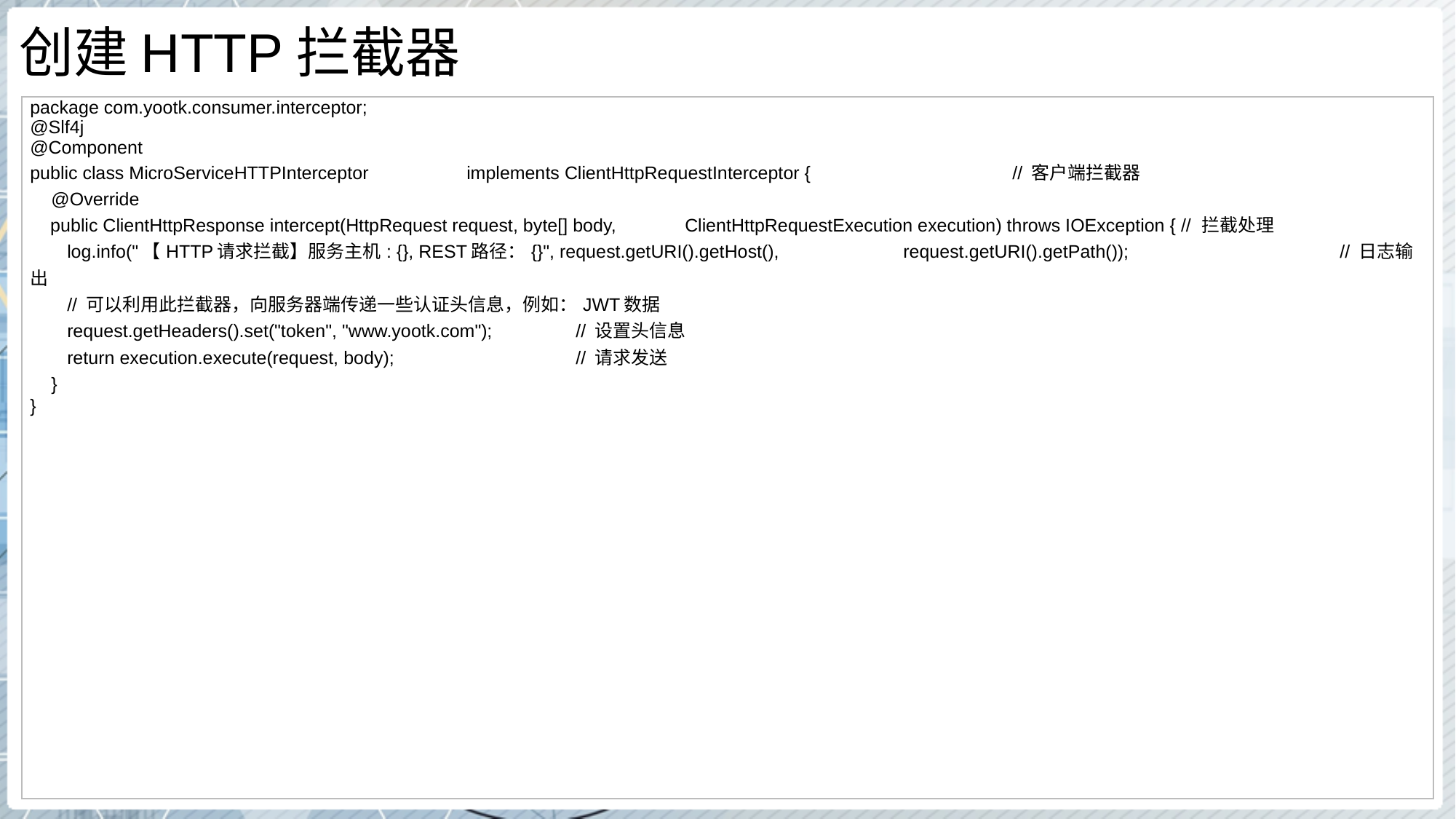

# 创建HTTP拦截器
| package com.yootk.consumer.interceptor; @Slf4j @Component public class MicroServiceHTTPInterceptor implements ClientHttpRequestInterceptor { // 客户端拦截器 @Override public ClientHttpResponse intercept(HttpRequest request, byte[] body, ClientHttpRequestExecution execution) throws IOException { // 拦截处理 log.info("【HTTP请求拦截】服务主机: {}, REST路径：{}", request.getURI().getHost(), request.getURI().getPath()); // 日志输出 // 可以利用此拦截器，向服务器端传递一些认证头信息，例如：JWT数据 request.getHeaders().set("token", "www.yootk.com"); // 设置头信息 return execution.execute(request, body); // 请求发送 } } |
| --- |